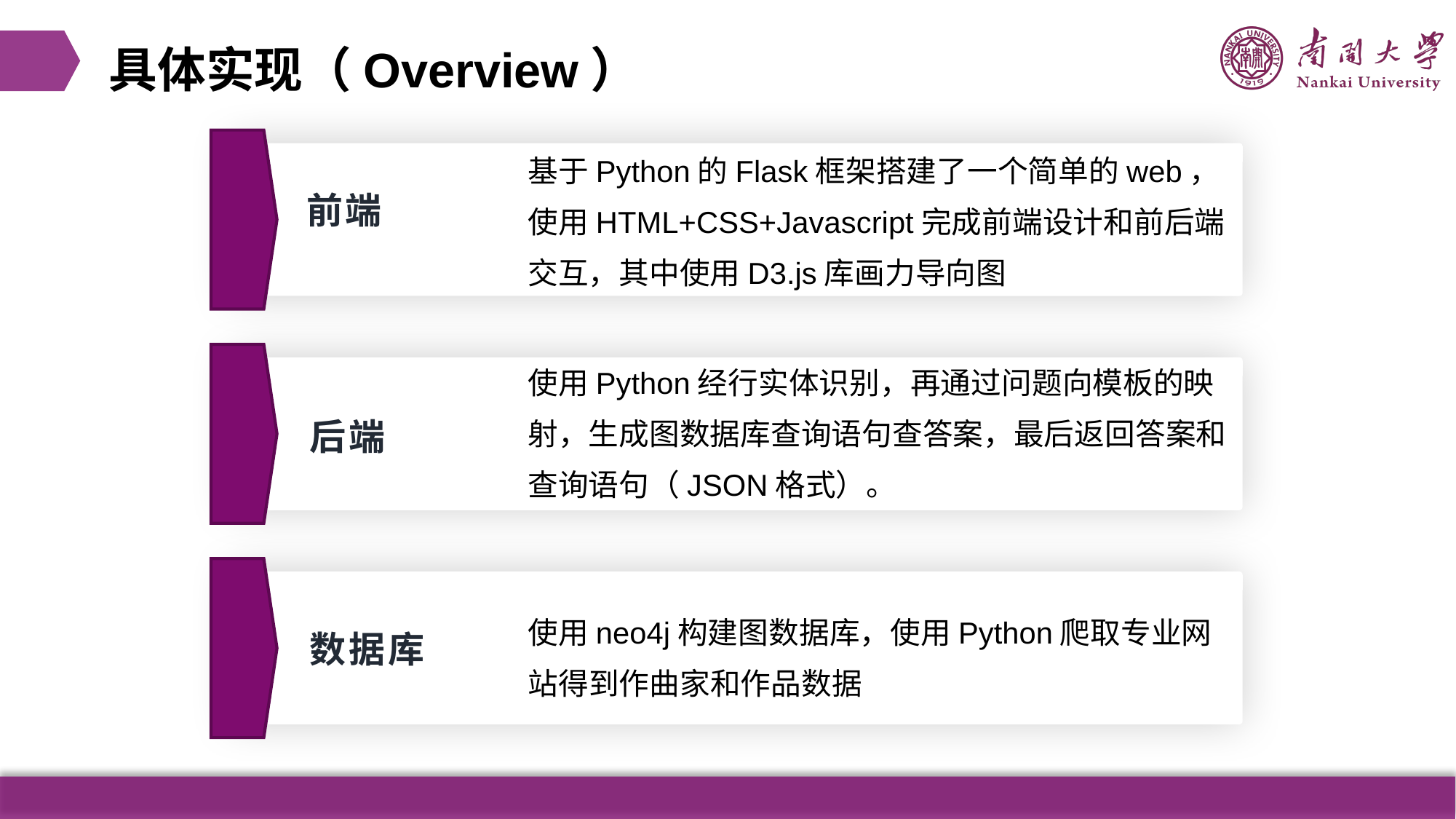

具体实现（Overview）

基于Python的Flask框架搭建了一个简单的web，使用HTML+CSS+Javascript完成前端设计和前后端交互，其中使用D3.js库画力导向图
前端
使用Python经行实体识别，再通过问题向模板的映射，生成图数据库查询语句查答案，最后返回答案和查询语句（JSON格式）。

后端

使用neo4j构建图数据库，使用Python爬取专业网站得到作曲家和作品数据
数据库